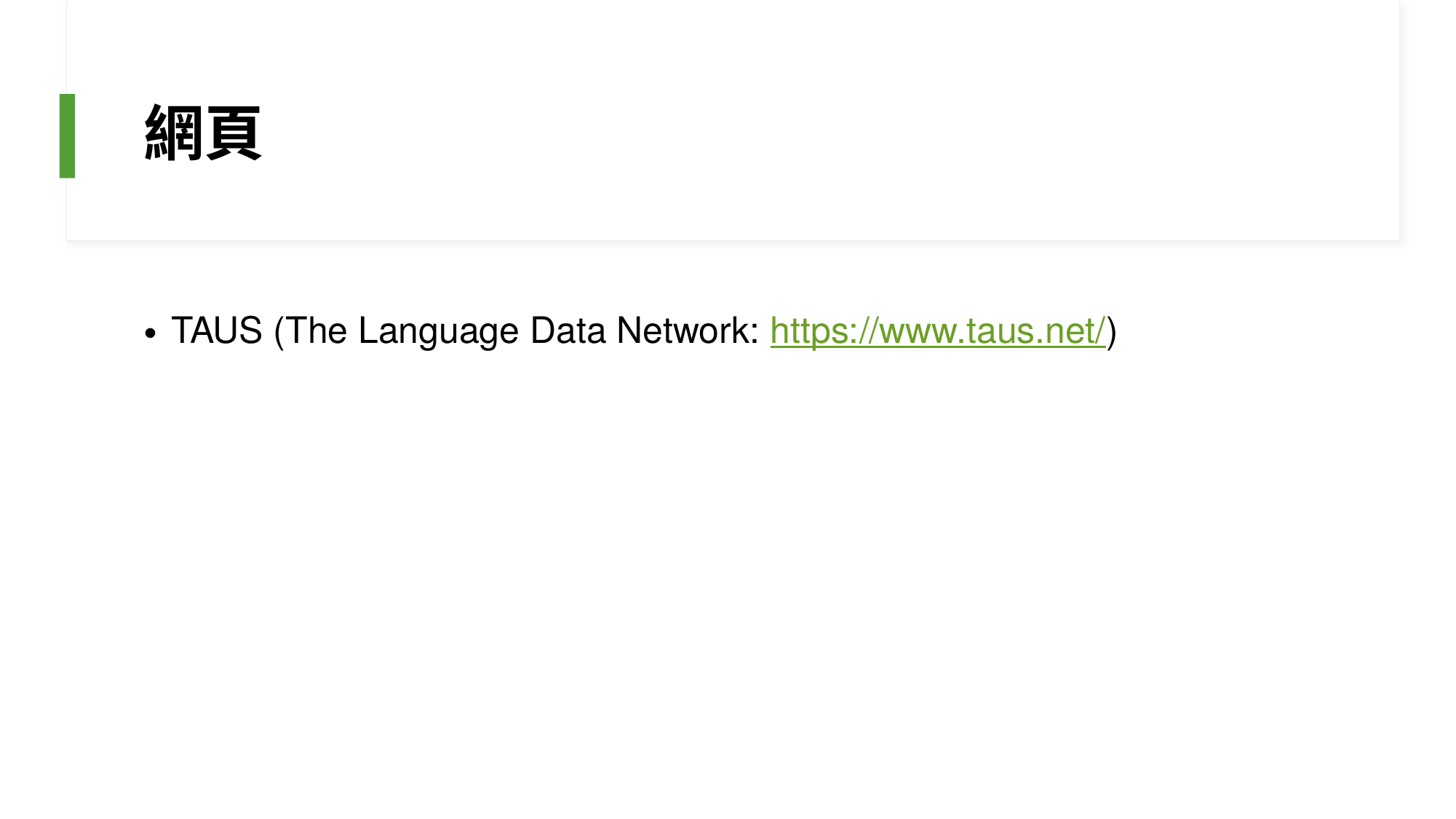

# 網頁
TAUS (The Language Data Network: https://www.taus.net/)